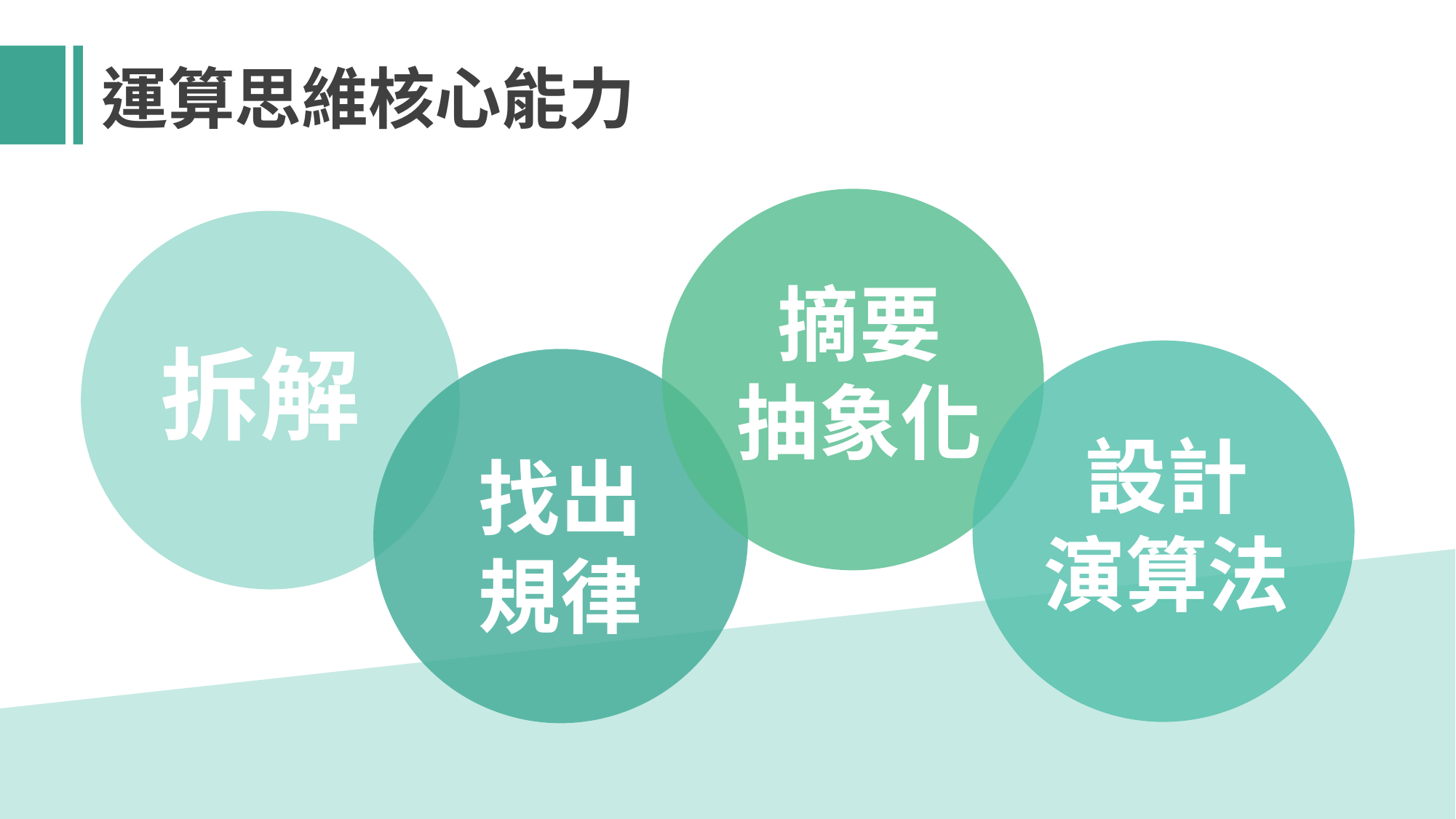

運算思維核心能力

摘要
抽象化

拆解

設計
演算法

找出
規律